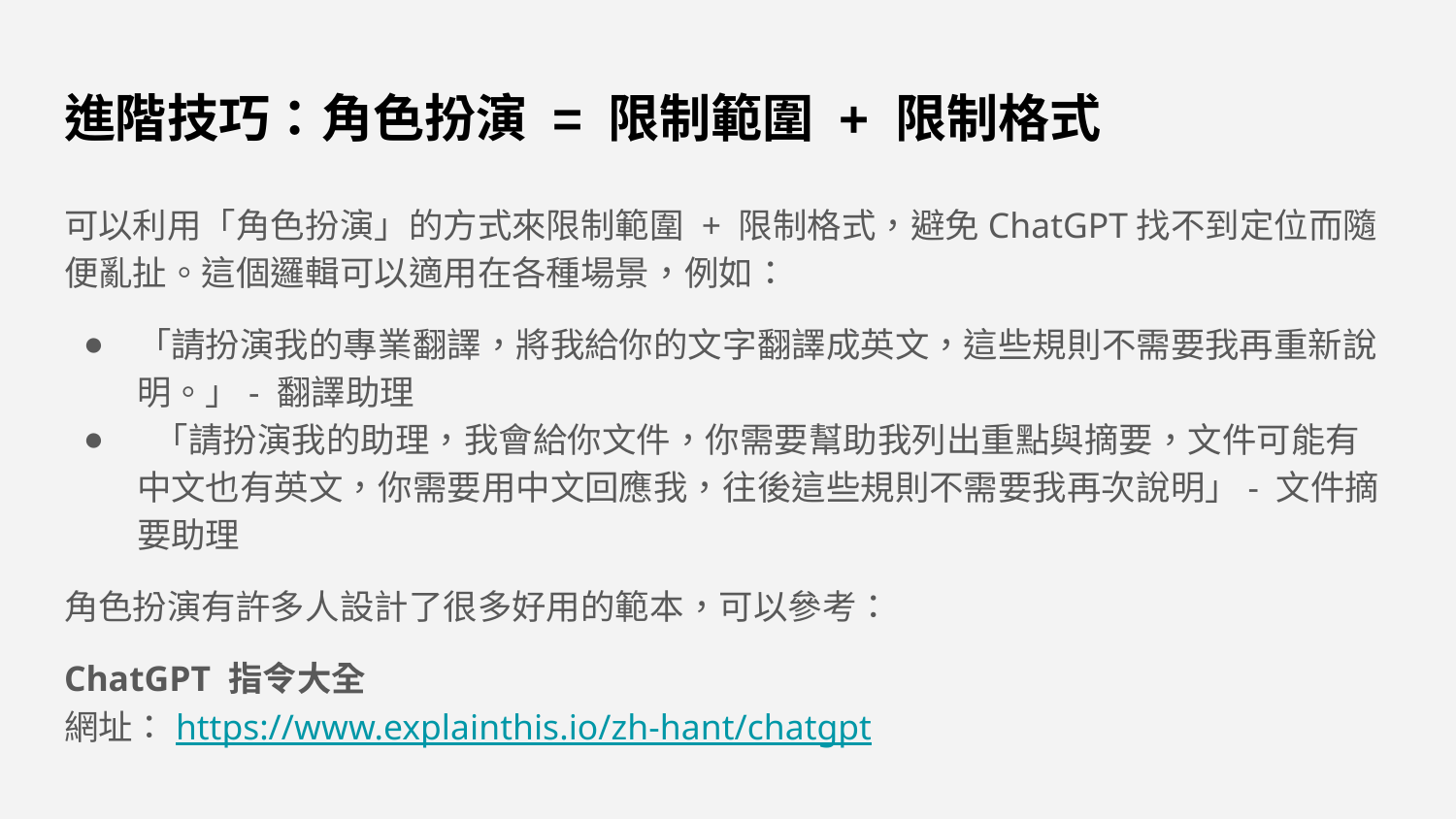

# 進階技巧：角色扮演 = 限制範圍 + 限制格式
可以利用「角色扮演」的方式來限制範圍 + 限制格式，避免ChatGPT找不到定位而隨便亂扯。這個邏輯可以適用在各種場景，例如：
「請扮演我的專業翻譯，將我給你的文字翻譯成英文，這些規則不需要我再重新說明。」- 翻譯助理
 「請扮演我的助理，我會給你文件，你需要幫助我列出重點與摘要，文件可能有中文也有英文，你需要用中文回應我，往後這些規則不需要我再次說明」- 文件摘要助理
角色扮演有許多人設計了很多好用的範本，可以參考：
ChatGPT 指令大全
網址：https://www.explainthis.io/zh-hant/chatgpt